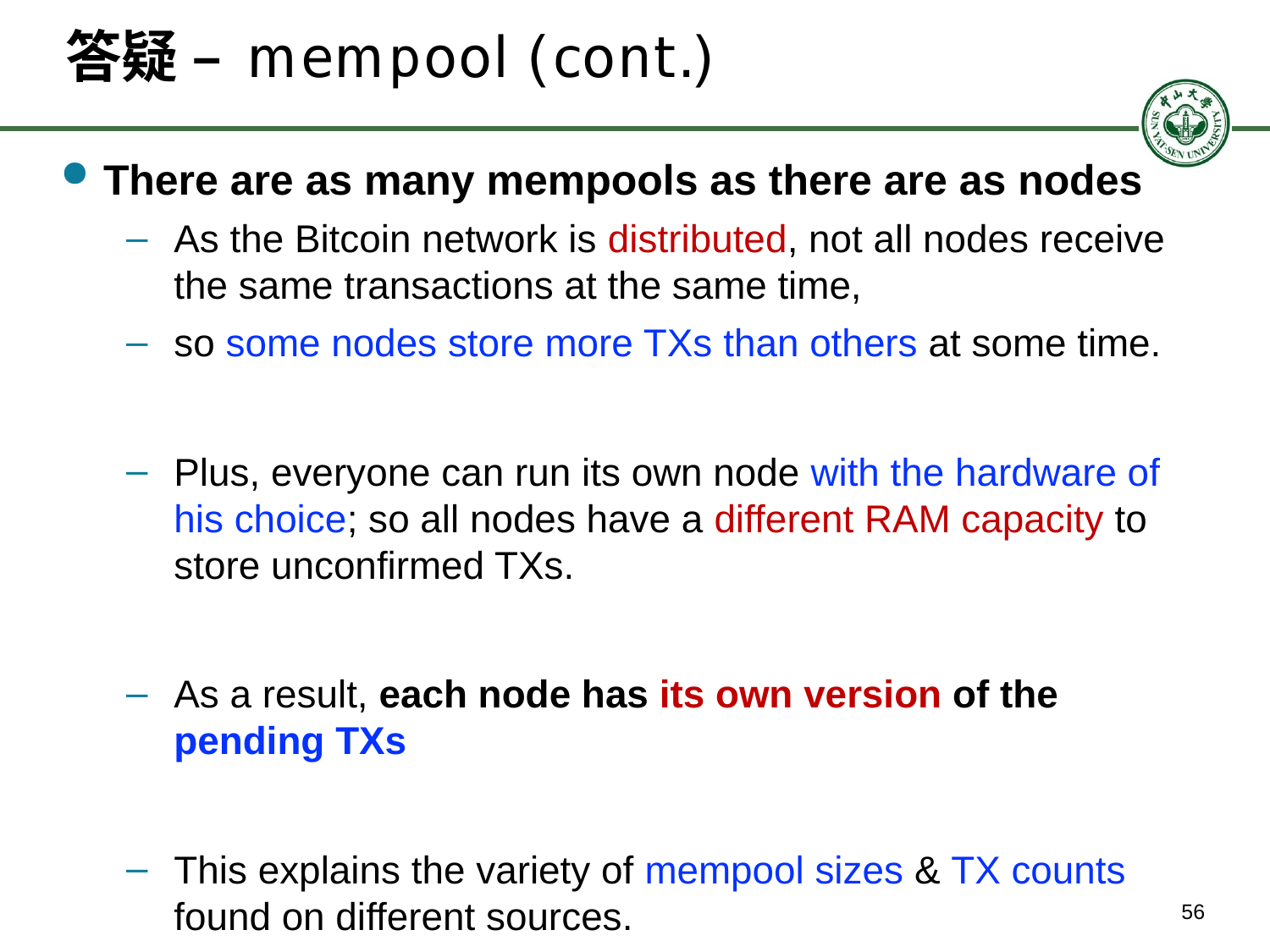

# 答疑 – mempool (cont.)
There are as many mempools as there are as nodes
As the Bitcoin network is distributed, not all nodes receive the same transactions at the same time,
so some nodes store more TXs than others at some time.

Plus, everyone can run its own node with the hardware of his choice; so all nodes have a different RAM capacity to store unconfirmed TXs.

As a result, each node has its own version of the pending TXs

This explains the variety of mempool sizes & TX counts found on different sources.